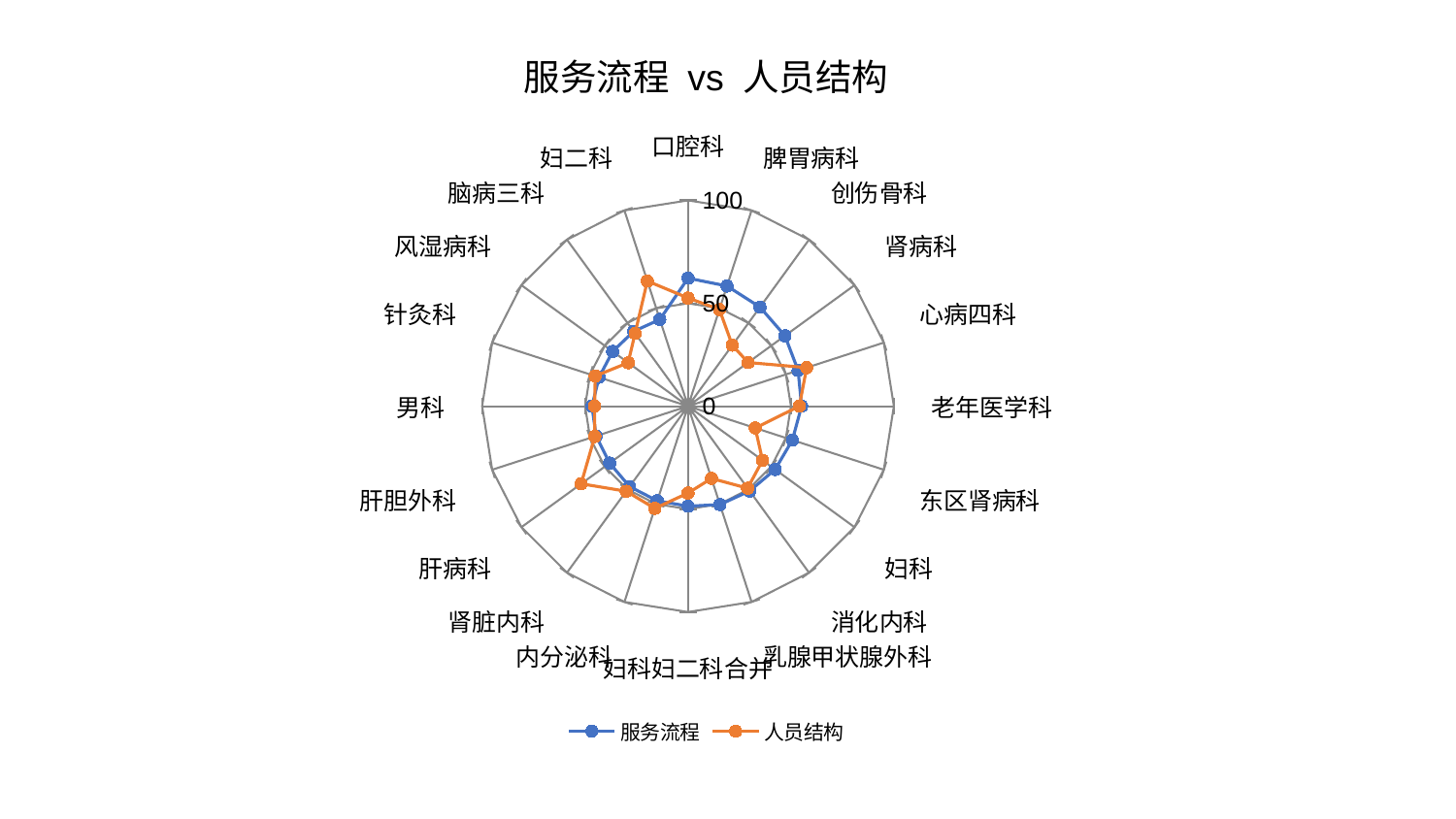

### Chart: 服务流程 vs 人员结构

| Category | 服务流程 | 人员结构 |
|---|---|---|
| 口腔科 | 62.20749552608783 | 52.56137868796504 |
| 脾胃病科 | 61.403068824954254 | 49.45049519206729 |
| 创伤骨科 | 59.50417901641095 | 36.64781801394242 |
| 肾病科 | 58.2153025753298 | 36.12203098529335 |
| 心病四科 | 56.235201302808605 | 60.633085401576444 |
| 老年医学科 | 55.192162178898 | 54.083083511750246 |
| 东区肾病科 | 53.31187827904482 | 34.358957218788376 |
| 妇科 | 52.33981838844412 | 44.80040852164844 |
| 消化内科 | 50.95444464860875 | 49.27566694471093 |
| 乳腺甲状腺外科 | 50.26954681056437 | 36.91908016141851 |
| 妇科妇二科合并 | 48.606148581203016 | 42.2166043193697 |
| 内分泌科 | 48.34090541149249 | 52.200993379737845 |
| 肾脏内科 | 48.29416877276853 | 51.10072767414711 |
| 肝病科 | 47.05854265190923 | 64.14735606821992 |
| 肝胆外科 | 46.94878086531904 | 47.59930772892856 |
| 男科 | 46.65091545541996 | 45.36089090977397 |
| 针灸科 | 45.420092658465066 | 47.38960391361606 |
| 风湿病科 | 45.268329412557854 | 35.93956388420609 |
| 脑病三科 | 44.94137757071963 | 43.724648555534614 |
| 妇二科 | 44.317081845543015 | 63.94935485272591 |
108